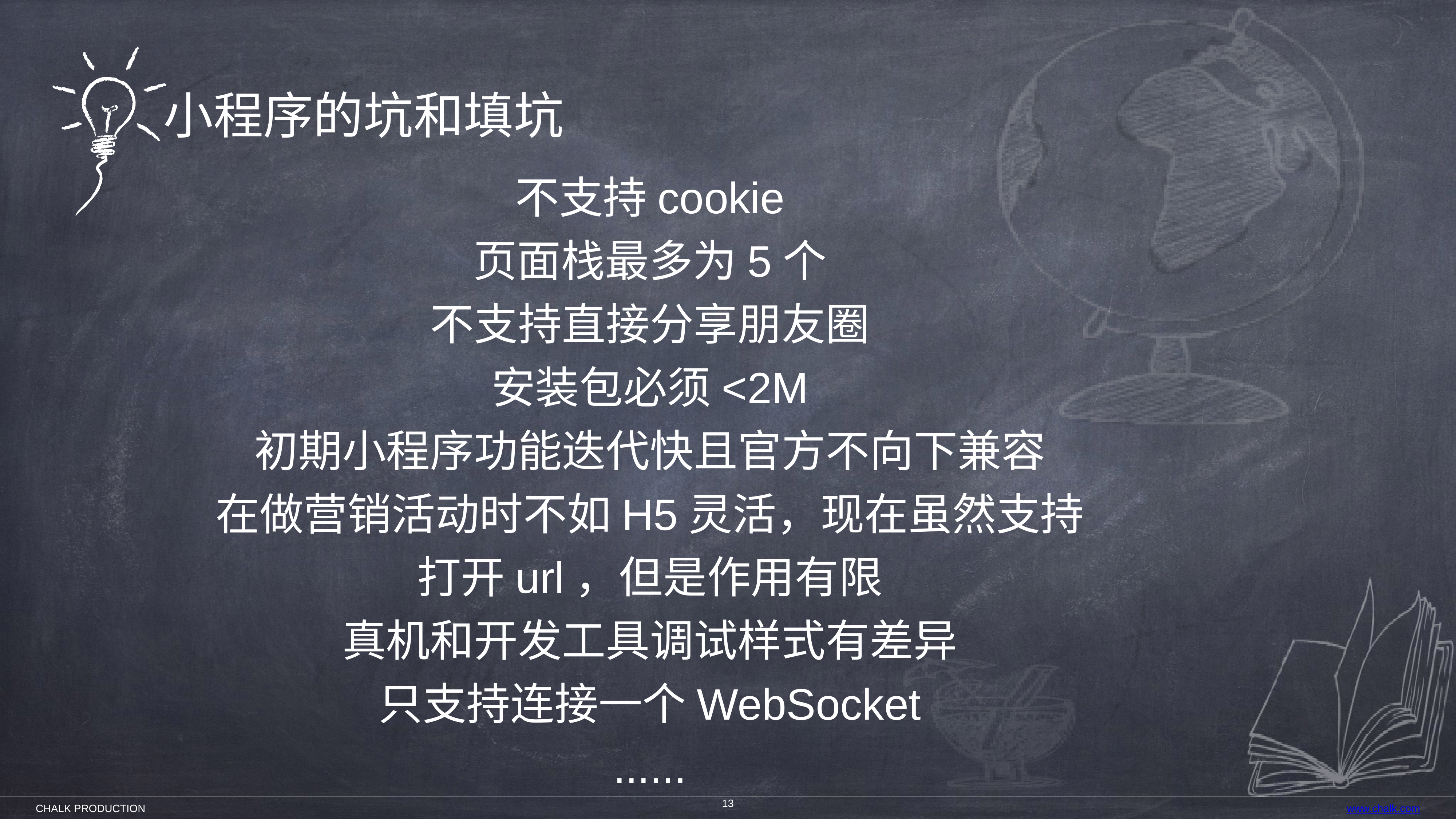

小程序的坑和填坑
不支持cookie
页面栈最多为5个
不支持直接分享朋友圈
安装包必须<2M
初期小程序功能迭代快且官方不向下兼容
在做营销活动时不如H5灵活，现在虽然支持打开url，但是作用有限
真机和开发工具调试样式有差异
只支持连接一个WebSocket
......

13